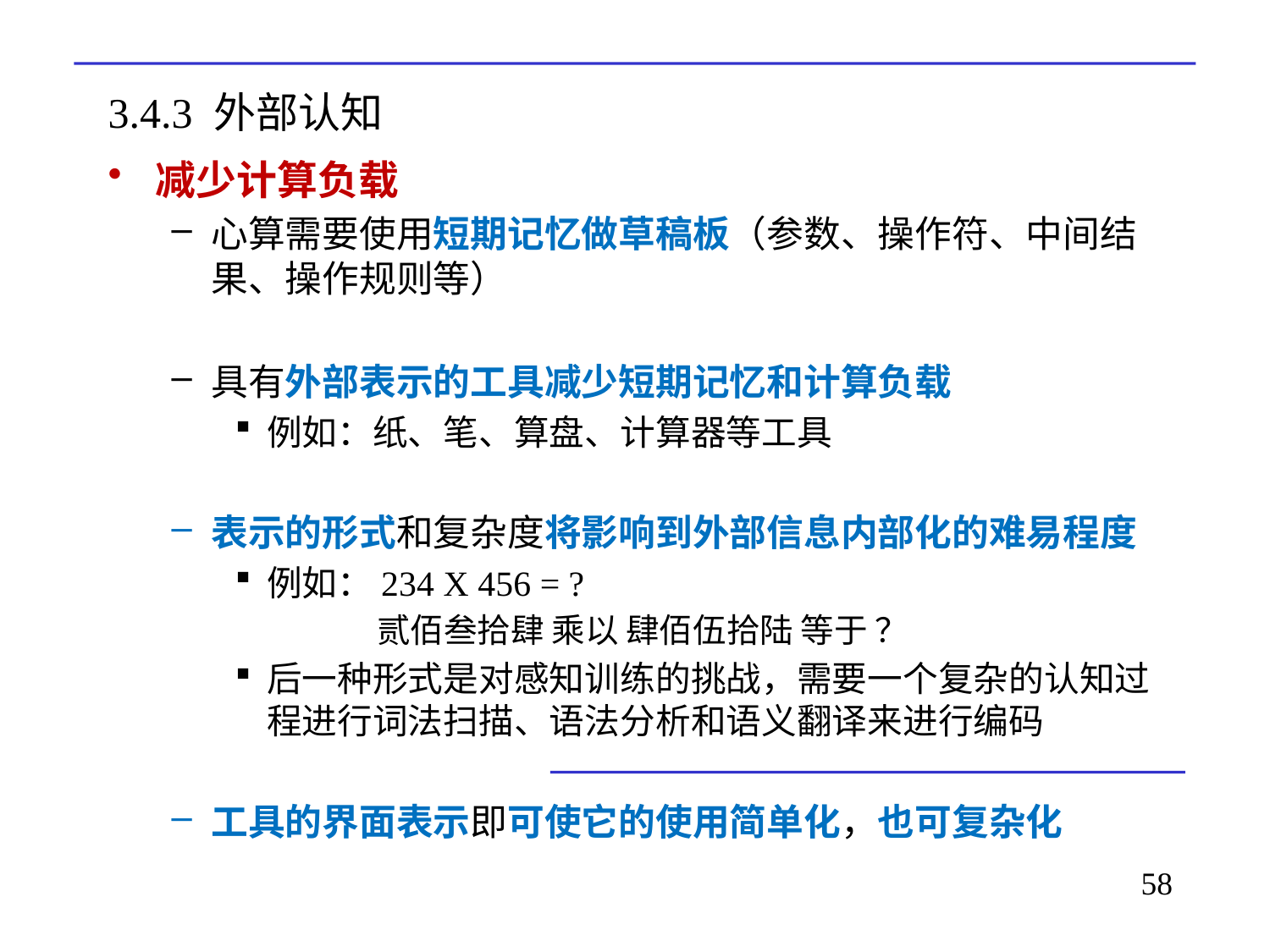

# 3.4.3 外部认知
减少计算负载
心算需要使用短期记忆做草稿板（参数、操作符、中间结果、操作规则等）

具有外部表示的工具减少短期记忆和计算负载
例如：纸、笔、算盘、计算器等工具

表示的形式和复杂度将影响到外部信息内部化的难易程度
例如：234 X 456 = ?
 贰佰叁拾肆 乘以 肆佰伍拾陆 等于 ？
后一种形式是对感知训练的挑战，需要一个复杂的认知过程进行词法扫描、语法分析和语义翻译来进行编码

工具的界面表示即可使它的使用简单化，也可复杂化
58